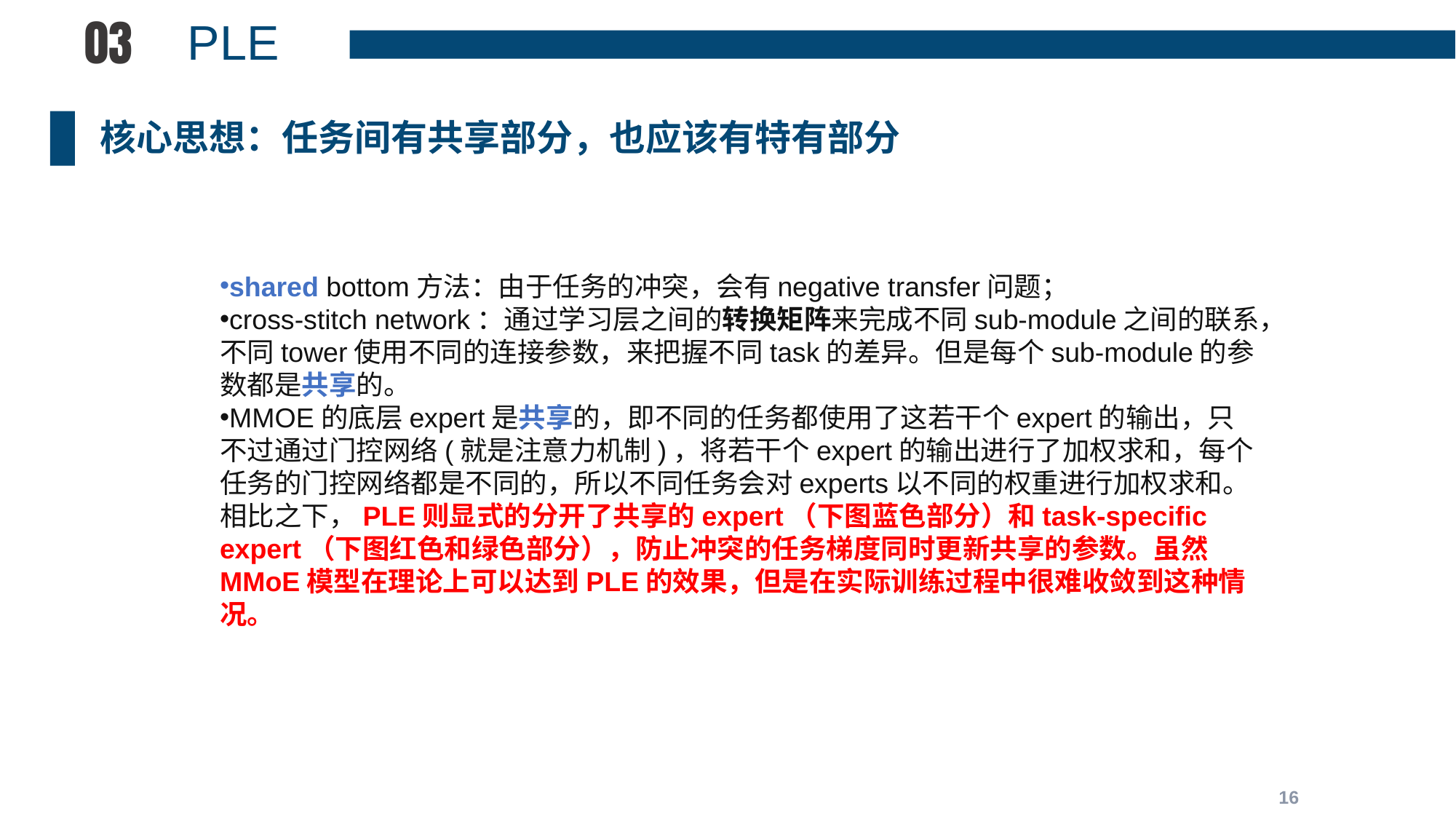

PLE
03

核心思想：任务间有共享部分，也应该有特有部分
shared bottom方法：由于任务的冲突，会有negative transfer问题；
cross-stitch network：通过学习层之间的转换矩阵来完成不同sub-module之间的联系，不同tower使用不同的连接参数，来把握不同task的差异。但是每个sub-module的参数都是共享的。
MMOE的底层expert是共享的，即不同的任务都使用了这若干个expert的输出，只不过通过门控网络(就是注意力机制)，将若干个expert的输出进行了加权求和，每个任务的门控网络都是不同的，所以不同任务会对experts以不同的权重进行加权求和。相比之下，PLE则显式的分开了共享的expert（下图蓝色部分）和task-specific expert（下图红色和绿色部分），防止冲突的任务梯度同时更新共享的参数。虽然MMoE模型在理论上可以达到PLE的效果，但是在实际训练过程中很难收敛到这种情况。
16